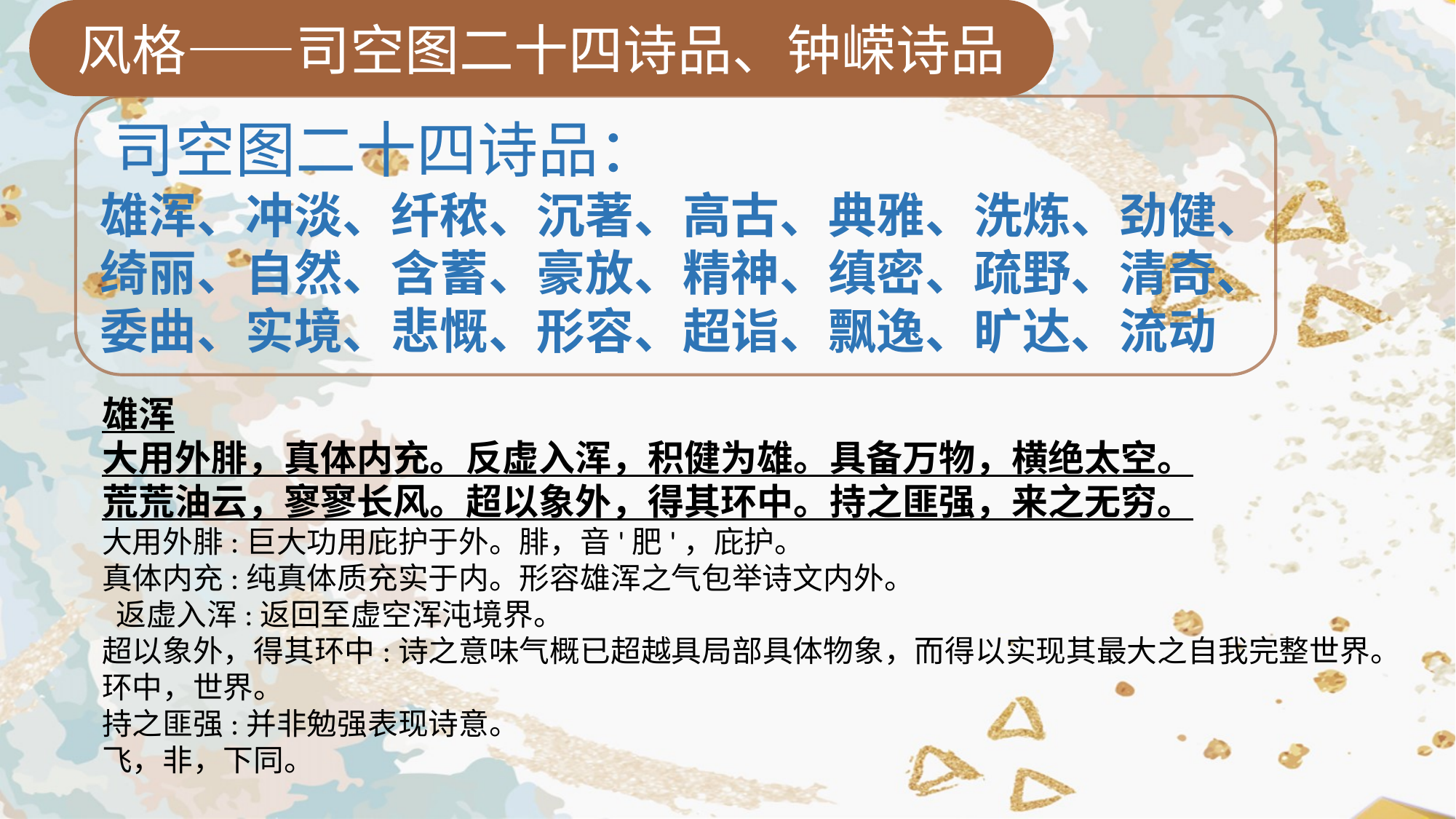

风格——司空图二十四诗品、钟嵘诗品
#
 司空图二十四诗品：
雄浑、冲淡、纤秾、沉著、高古、典雅、洗炼、劲健、绮丽、自然、含蓄、豪放、精神、缜密、疏野、清奇、委曲、实境、悲慨、形容、超诣、飘逸、旷达、流动
雄浑大用外腓，真体内充。反虚入浑，积健为雄。具备万物，横绝太空。荒荒油云，寥寥长风。超以象外，得其环中。持之匪强，来之无穷。
大用外腓:巨大功用庇护于外。腓，音'肥'，庇护。
真体内充:纯真体质充实于内。形容雄浑之气包举诗文内外。
 返虚入浑:返回至虚空浑沌境界。
超以象外，得其环中:诗之意味气概已超越具局部具体物象，而得以实现其最大之自我完整世界。
环中，世界。
持之匪强:并非勉强表现诗意。
飞，非，下同。